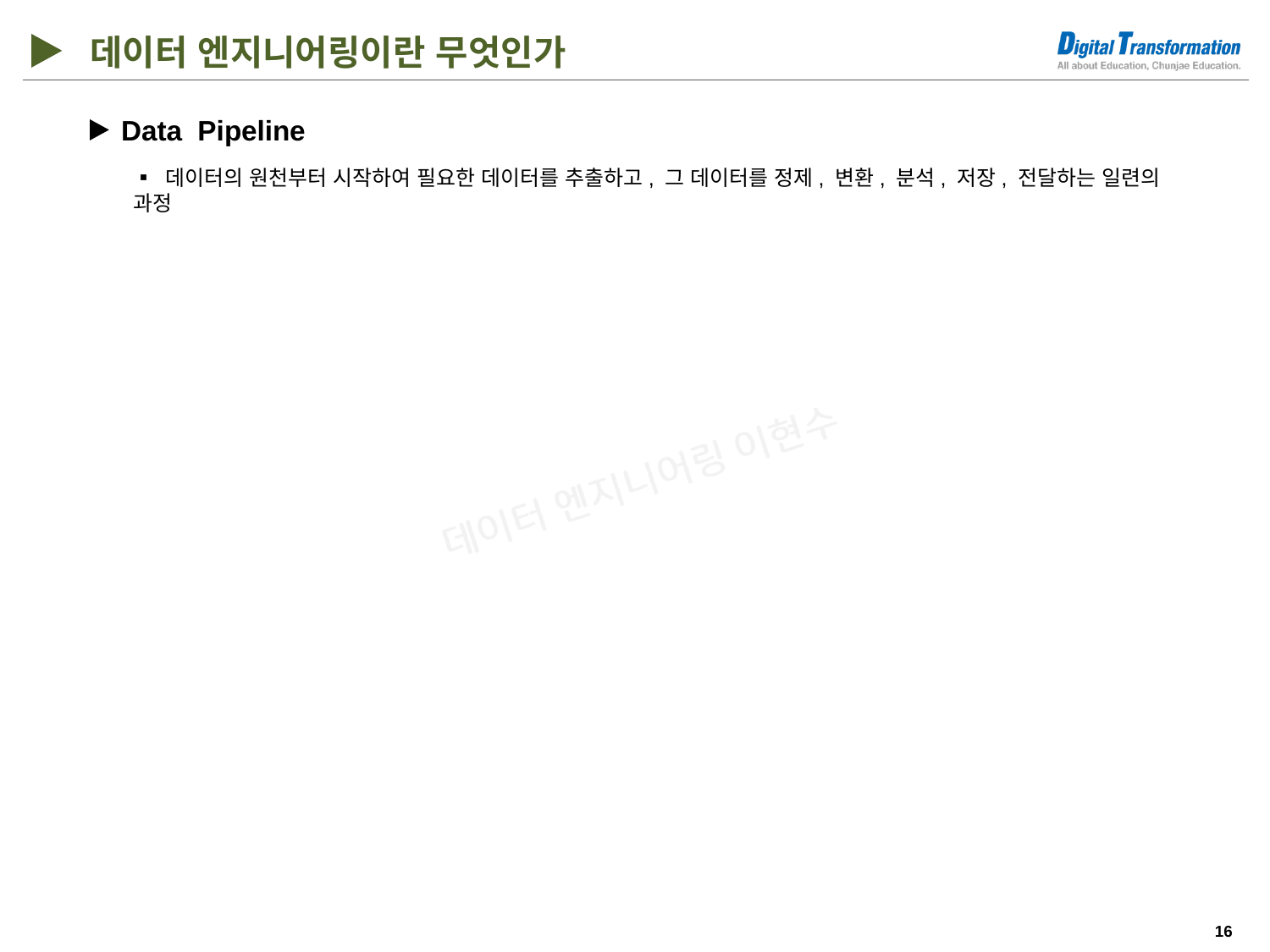

데이터 엔지니어링이란 무엇인가

Data  Pipeline

▪ 데이터의 원천부터 시작하여 필요한 데이터를 추출하고, 그 데이터를 정제, 변환, 분석, 저장, 전달하는 일련의 과정